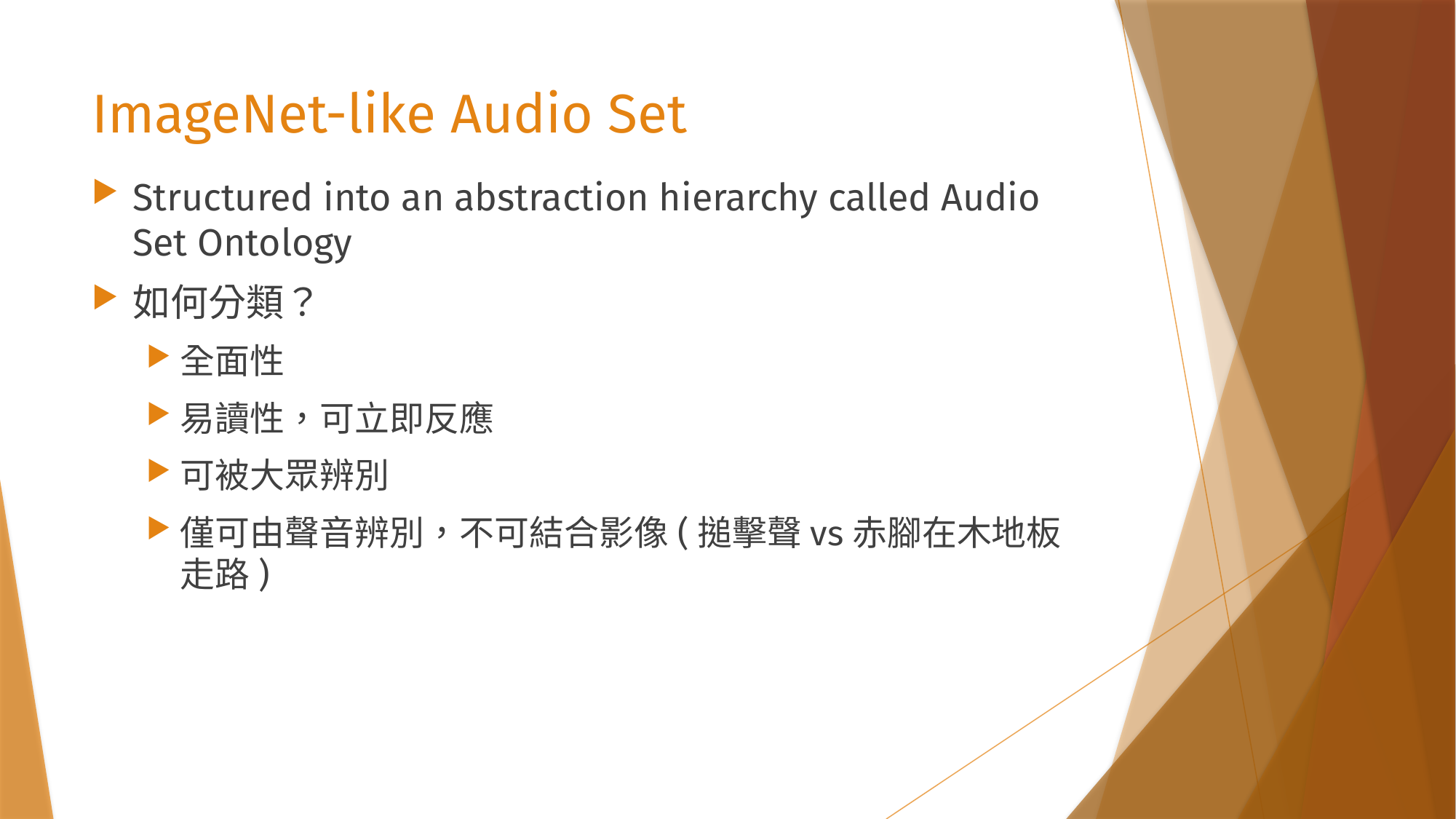

# ImageNet-like Audio Set
Structured into an abstraction hierarchy called Audio Set Ontology
如何分類？
全面性
易讀性，可立即反應
可被大眾辨別
僅可由聲音辨別，不可結合影像(搥擊聲vs赤腳在木地板走路)